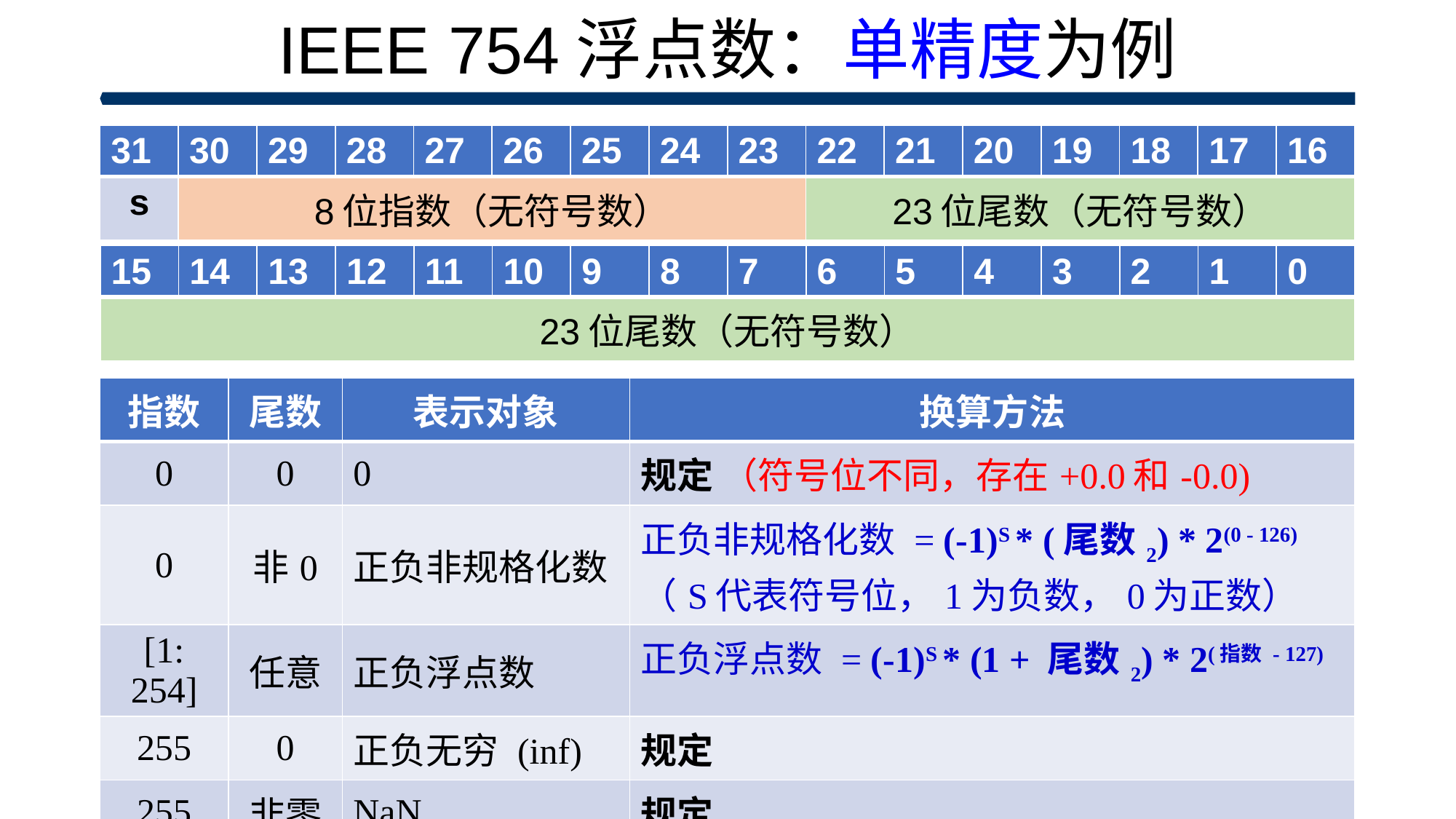

# IEEE 754浮点数：单精度为例

| 31 | 30 | 29 | 28 | 27 | 26 | 25 | 24 | 23 | 22 | 21 | 20 | 19 | 18 | 17 | 16 |
| --- | --- | --- | --- | --- | --- | --- | --- | --- | --- | --- | --- | --- | --- | --- | --- |
| s | 8位指数（无符号数） |  |  |  |  |  |  |  | 23位尾数（无符号数） |  |  |  |  |  |  |
| 15 | 14 | 13 | 12 | 11 | 10 | 9 | 8 | 7 | 6 | 5 | 4 | 3 | 2 | 1 | 0 |
| --- | --- | --- | --- | --- | --- | --- | --- | --- | --- | --- | --- | --- | --- | --- | --- |
| 23位尾数（无符号数） |  |  |  |  |  |  |  |  |  |  |  |  |  |  |  |
| 指数 | 尾数 | 表示对象 | 换算方法 |
| --- | --- | --- | --- |
| 0 | 0 | 0 | 规定 （符号位不同，存在+0.0和-0.0) |
| 0 | 非0 | 正负非规格化数 | 正负非规格化数 = (-1)S \* (尾数2) \* 2(0 - 126) （S代表符号位，1为负数，0为正数） |
| [1: 254] | 任意 | 正负浮点数 | 正负浮点数 = (-1)S \* (1 + 尾数2) \* 2(指数 - 127) |
| 255 | 0 | 正负无穷 (inf) | 规定 |
| 255 | 非零 | NaN | 规定 |
28